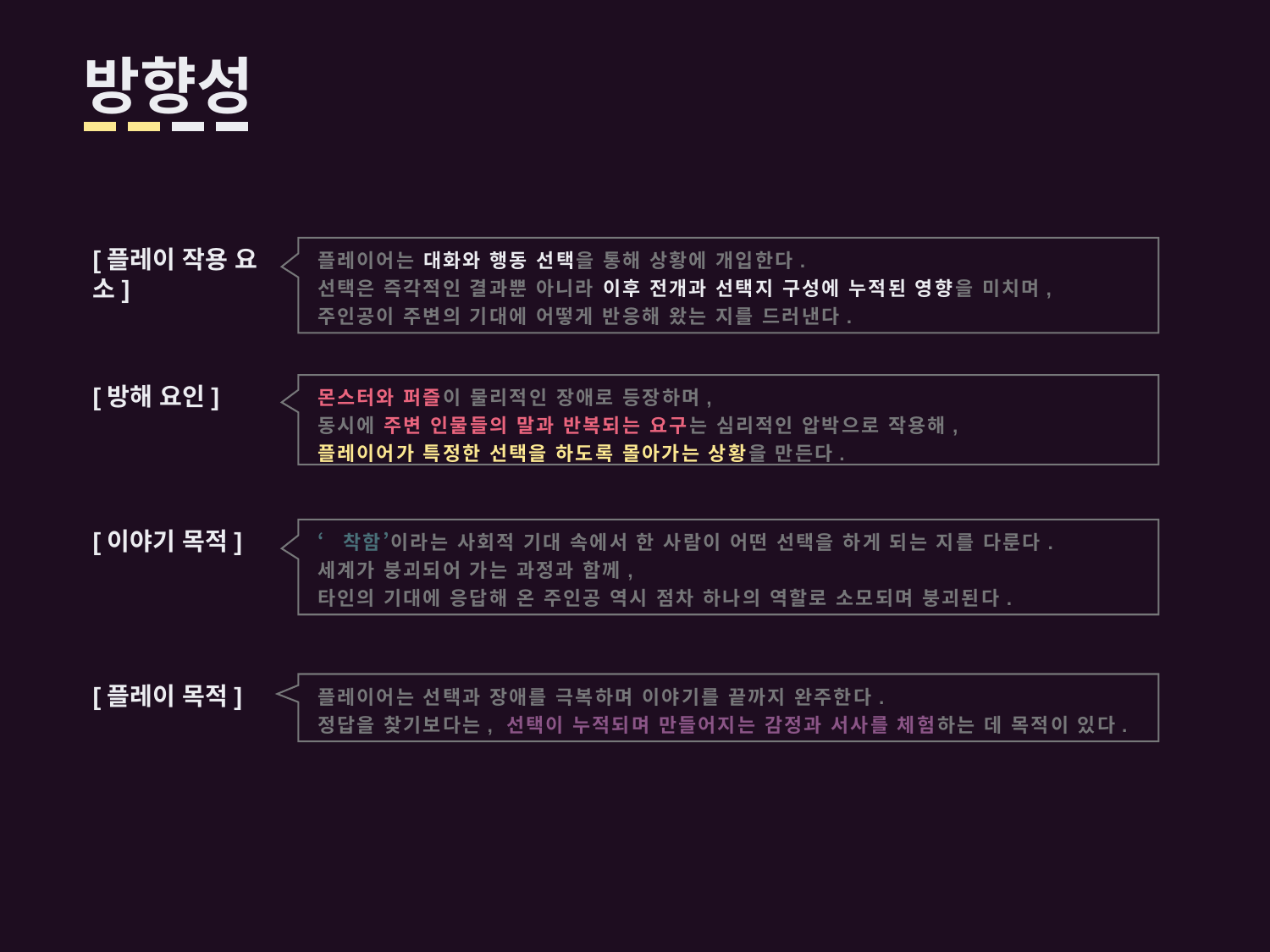

글자 크기
ㄱ (35)
ㄱ (19)
ㄱ (11)
방향성

글꼴
충북대70주년체
[플레이 작용 요소]
플레이어는 대화와 행동 선택을 통해 상황에 개입한다.
선택은 즉각적인 결과뿐 아니라 이후 전개과 선택지 구성에 누적된 영향을 미치며,
주인공이 주변의 기대에 어떻게 반응해 왔는 지를 드러낸다.

몬스터와 퍼즐이 물리적인 장애로 등장하며,
동시에 주변 인물들의 말과 반복되는 요구는 심리적인 압박으로 작용해,
플레이어가 특정한 선택을 하도록 몰아가는 상황을 만든다.
[방해 요인]

[이야기 목적]
‘착함’이라는 사회적 기대 속에서 한 사람이 어떤 선택을 하게 되는 지를 다룬다.
세계가 붕괴되어 가는 과정과 함께,
타인의 기대에 응답해 온 주인공 역시 점차 하나의 역할로 소모되며 붕괴된다.

[플레이 목적]

플레이어는 선택과 장애를 극복하며 이야기를 끝까지 완주한다.
정답을 찾기보다는, 선택이 누적되며 만들어지는 감정과 서사를 체험하는 데 목적이 있다.

기획수업1 - 1.16.금